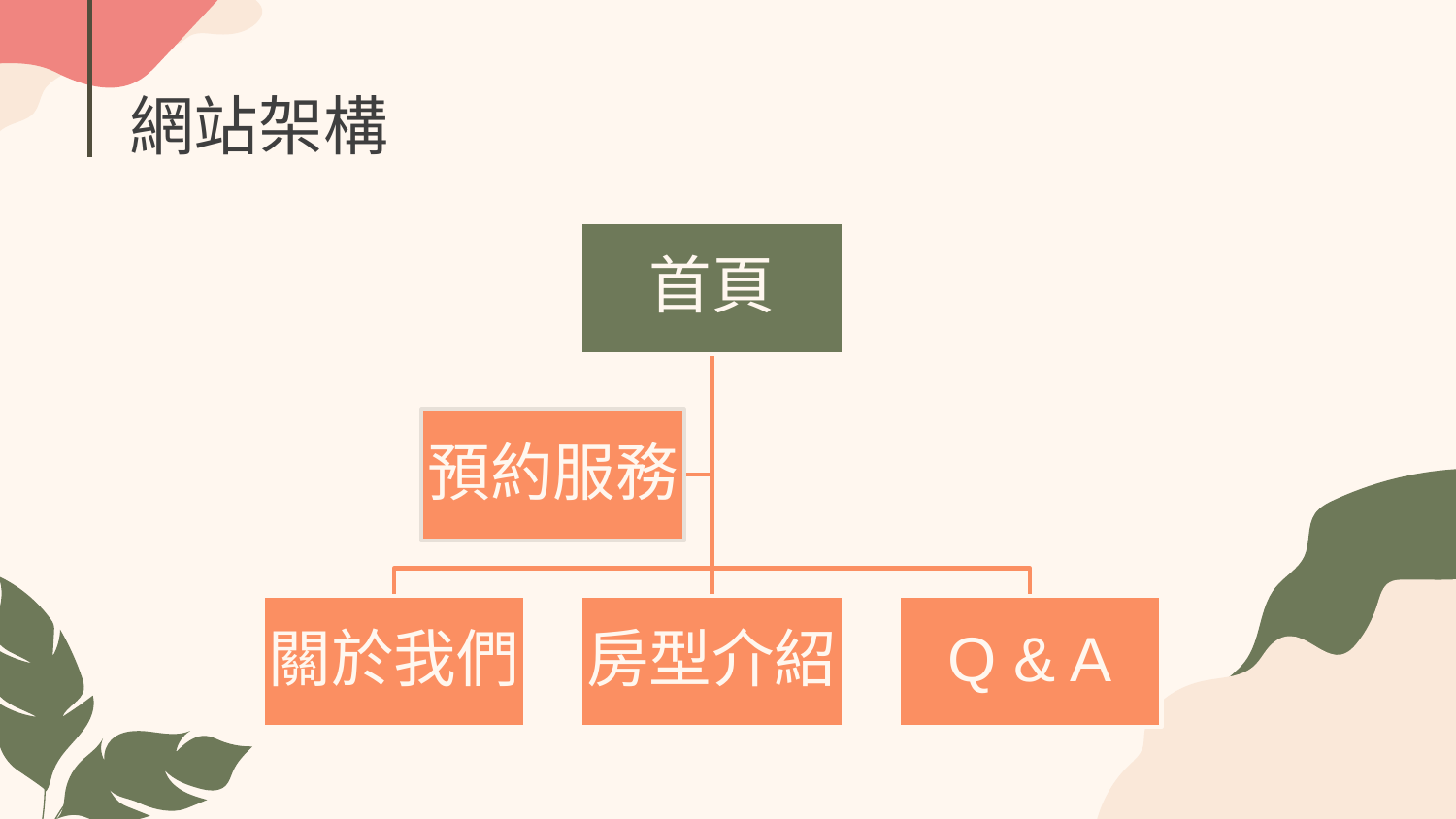

# 網站架構
首頁
關於我們
房型介紹
Q & A
預約服務